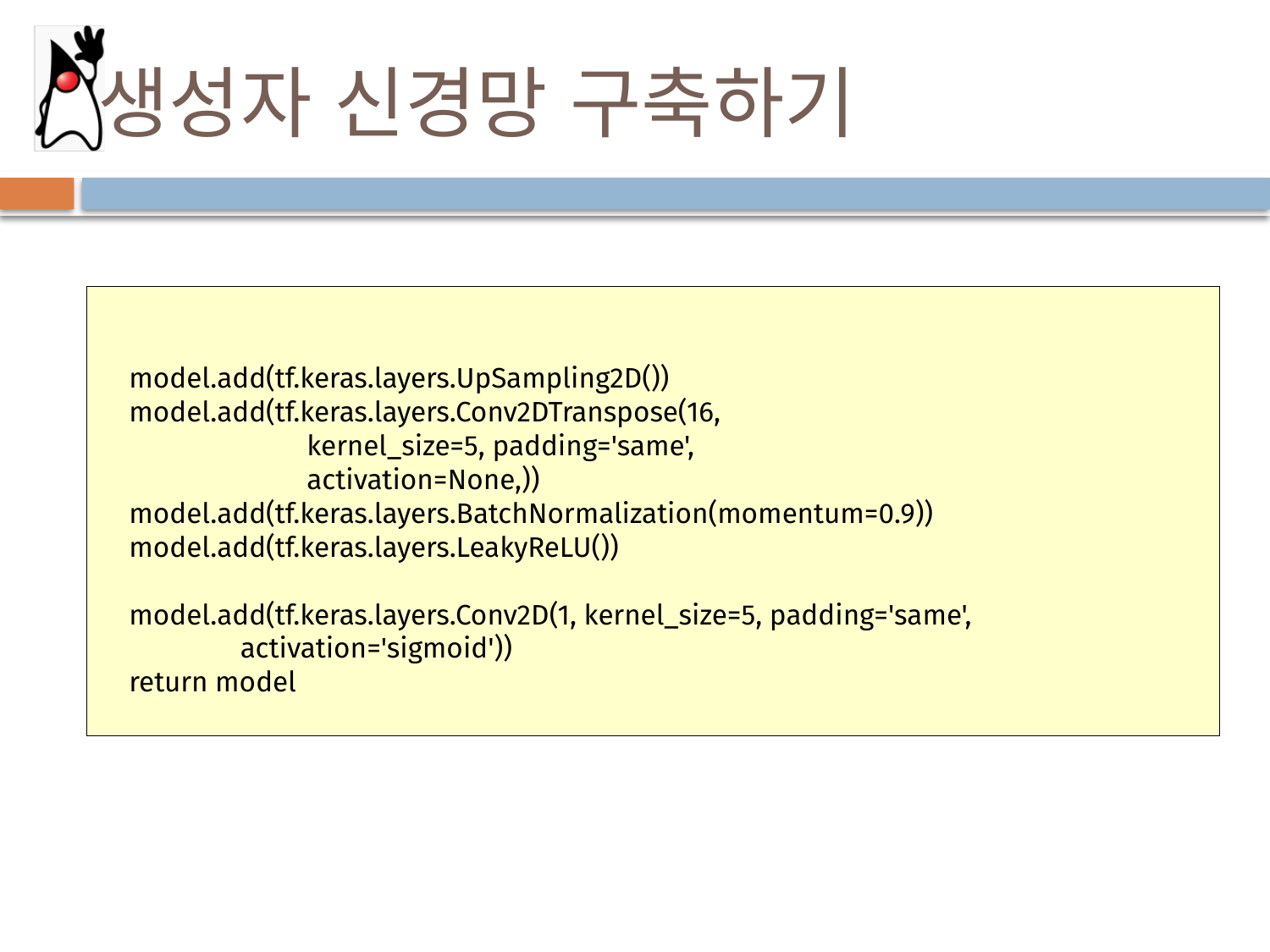

# 생성자 신경망 구축하기

    model.add(tf.keras.layers.UpSampling2D())
    model.add(tf.keras.layers.Conv2DTranspose(16,
                            kernel_size=5, padding='same',
                            activation=None,))
    model.add(tf.keras.layers.BatchNormalization(momentum=0.9))
    model.add(tf.keras.layers.LeakyReLU())

    model.add(tf.keras.layers.Conv2D(1, kernel_size=5, padding='same',
                   activation='sigmoid'))
    return model